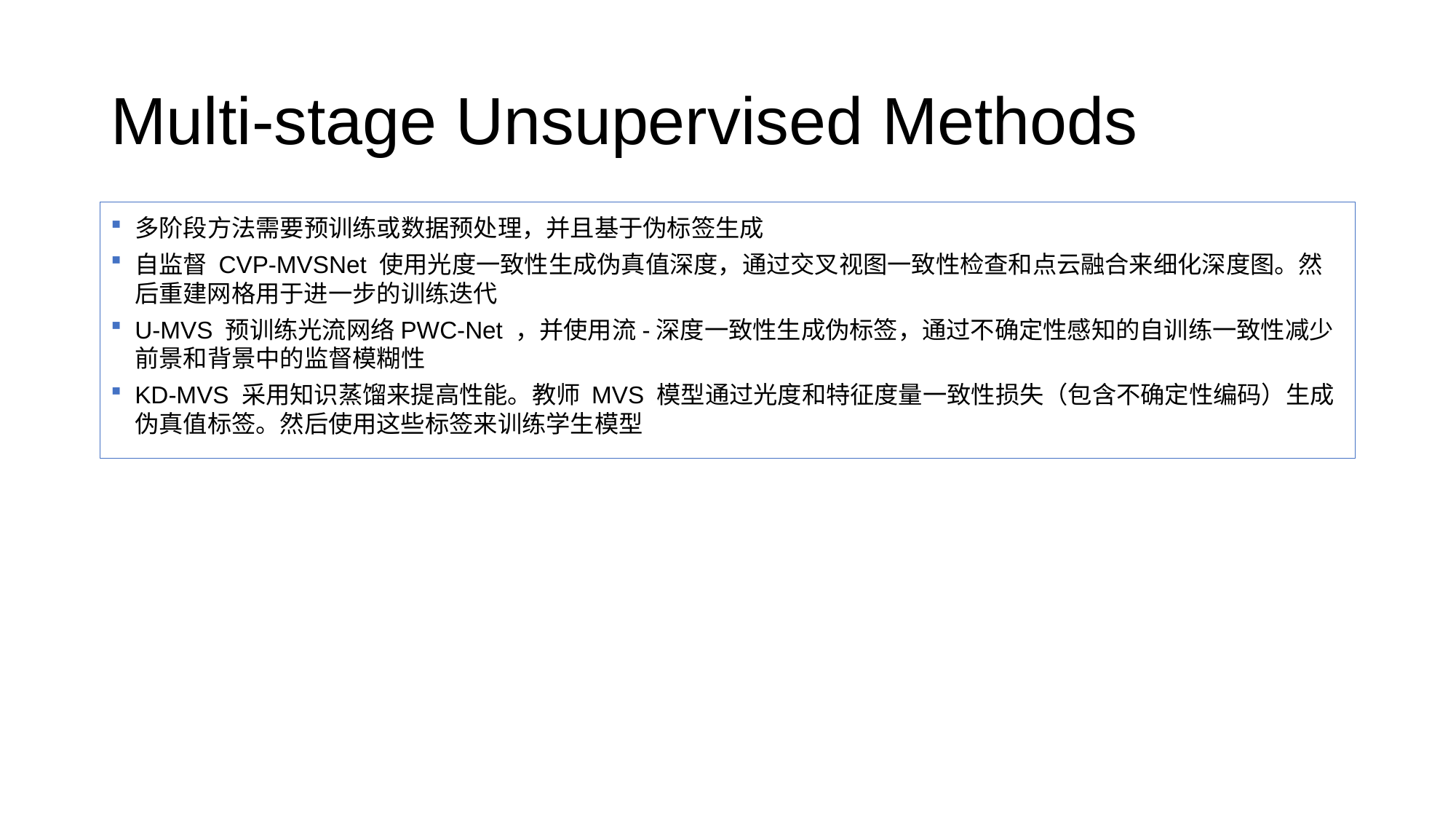

# Multi-stage Unsupervised Methods
多阶段方法需要预训练或数据预处理，并且基于伪标签生成
自监督 CVP-MVSNet 使用光度一致性生成伪真值深度，通过交叉视图一致性检查和点云融合来细化深度图。然后重建网格用于进一步的训练迭代
U-MVS 预训练光流网络PWC-Net ，并使用流-深度一致性生成伪标签，通过不确定性感知的自训练一致性减少前景和背景中的监督模糊性
KD-MVS 采用知识蒸馏来提高性能。教师 MVS 模型通过光度和特征度量一致性损失（包含不确定性编码）生成伪真值标签。然后使用这些标签来训练学生模型